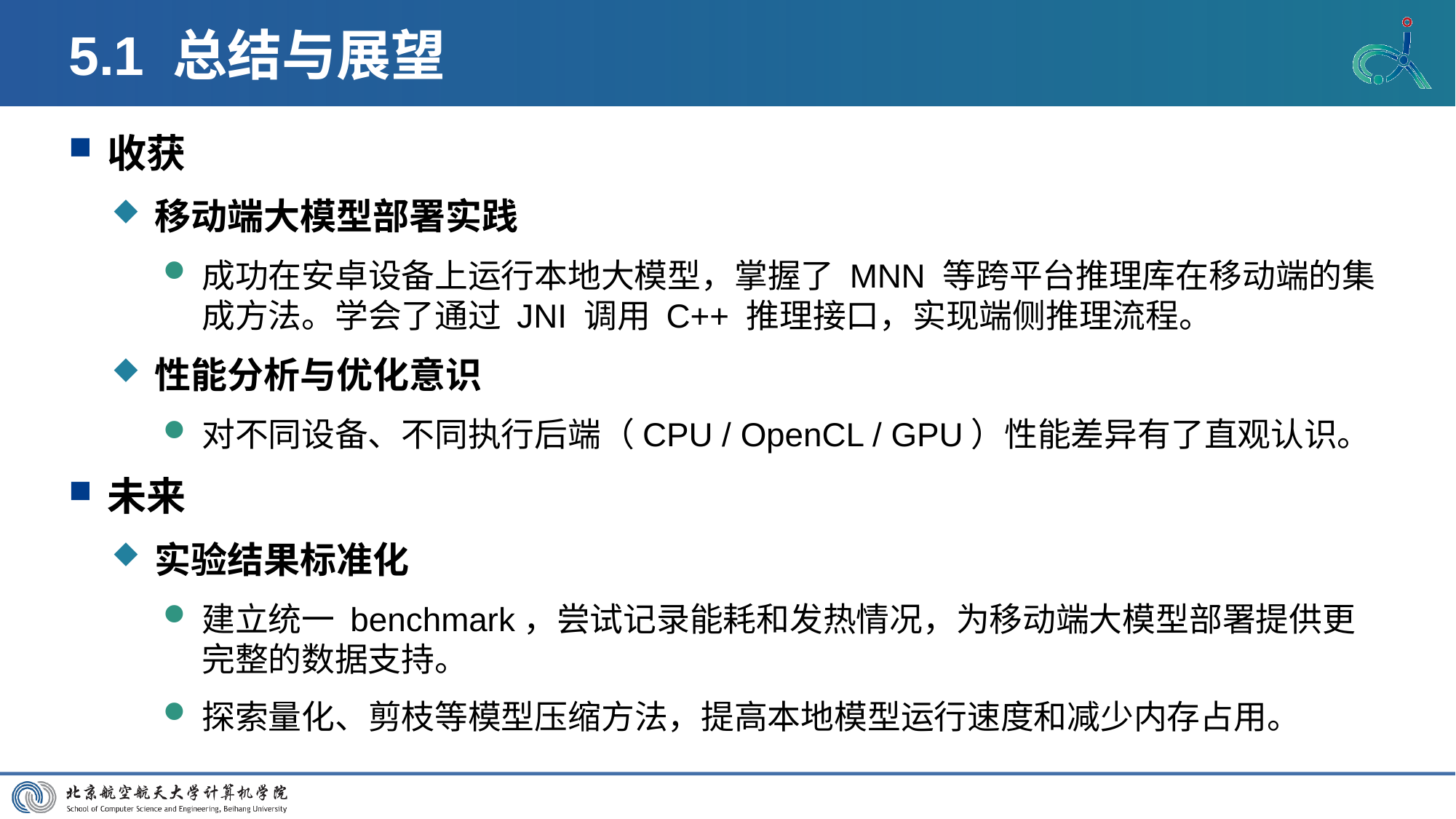

# 5.1 总结与展望
收获
移动端大模型部署实践
成功在安卓设备上运行本地大模型，掌握了 MNN 等跨平台推理库在移动端的集成方法。学会了通过 JNI 调用 C++ 推理接口，实现端侧推理流程。
性能分析与优化意识
对不同设备、不同执行后端（CPU / OpenCL / GPU）性能差异有了直观认识。
未来
实验结果标准化
建立统一 benchmark，尝试记录能耗和发热情况，为移动端大模型部署提供更完整的数据支持。
探索量化、剪枝等模型压缩方法，提高本地模型运行速度和减少内存占用。

29